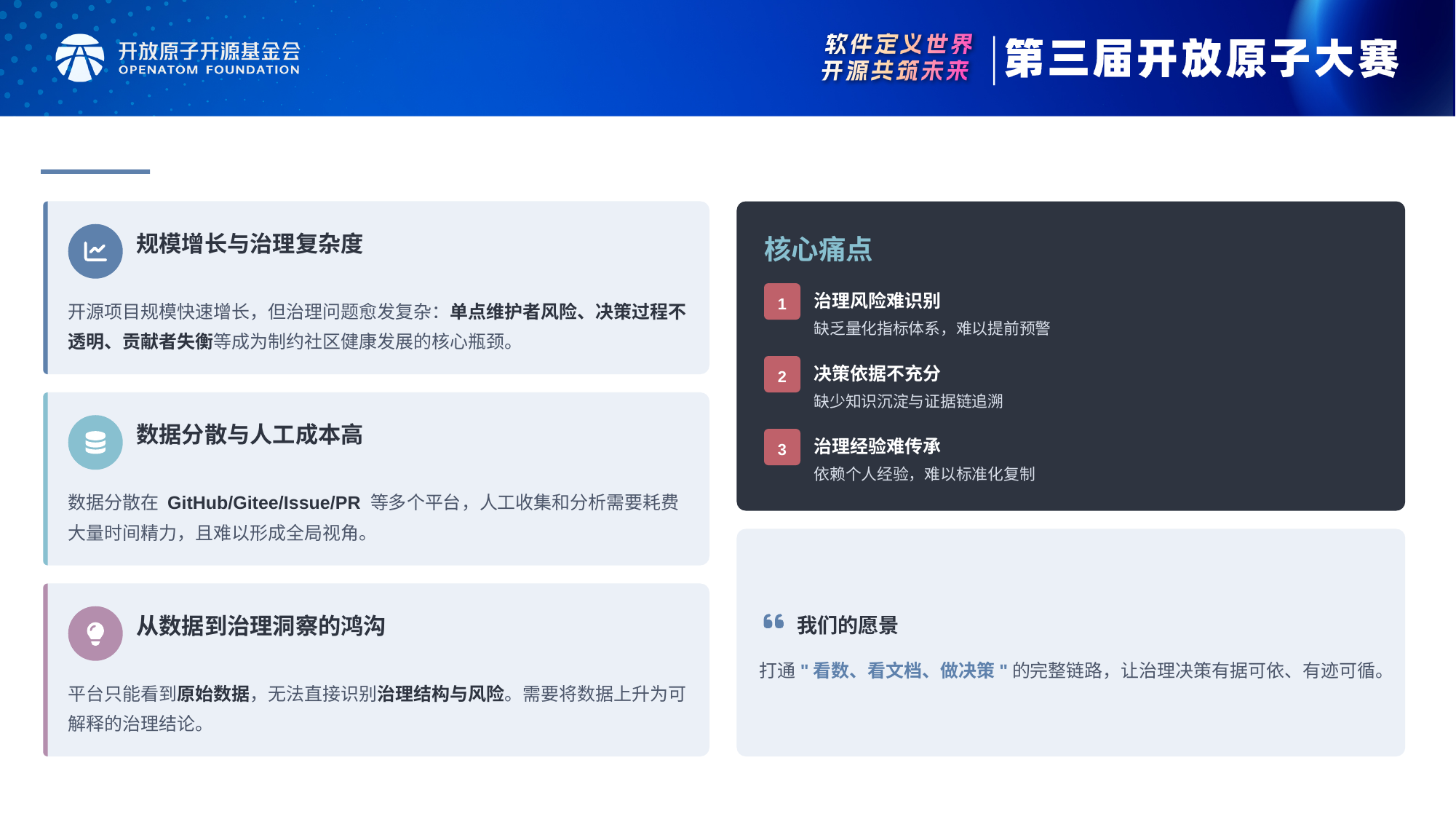

规模增长与治理复杂度
核心痛点

1

治理风险难识别
开源项目规模快速增长，但治理问题愈发复杂：单点维护者风险、决策过程不透明、贡献者失衡等成为制约社区健康发展的核心瓶颈。
缺乏量化指标体系，难以提前预警
2

决策依据不充分
缺少知识沉淀与证据链追溯

数据分散与人工成本高
3

治理经验难传承

依赖个人经验，难以标准化复制
数据分散在 GitHub/Gitee/Issue/PR 等多个平台，人工收集和分析需要耗费大量时间精力，且难以形成全局视角。

我们的愿景

从数据到治理洞察的鸿沟

打通"看数、看文档、做决策"的完整链路，让治理决策有据可依、有迹可循。
平台只能看到原始数据，无法直接识别治理结构与风险。需要将数据上升为可解释的治理结论。